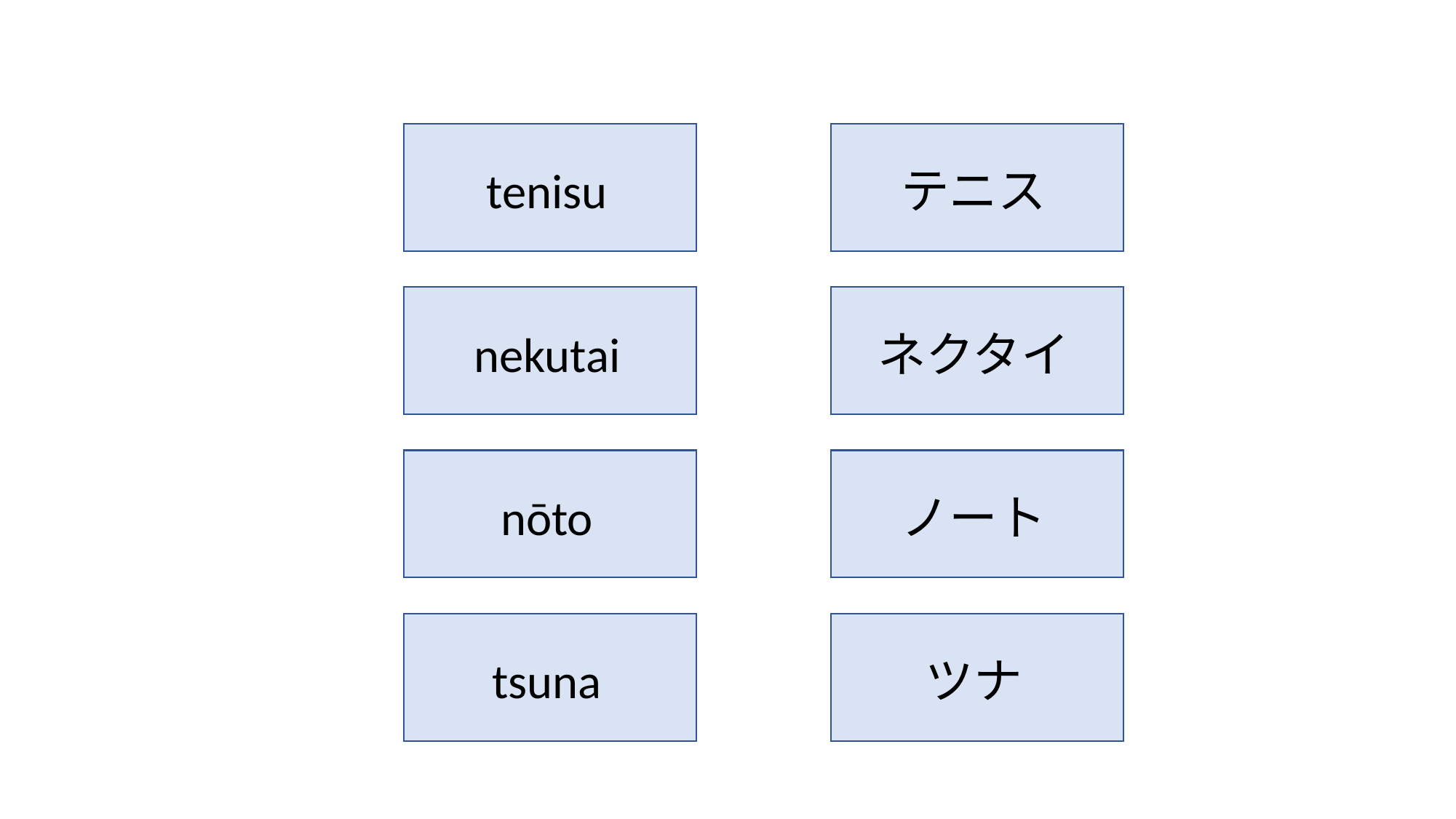

tenisu
テニス
nekutai
ネクタイ
nōto
ノート
tsuna
ツナ